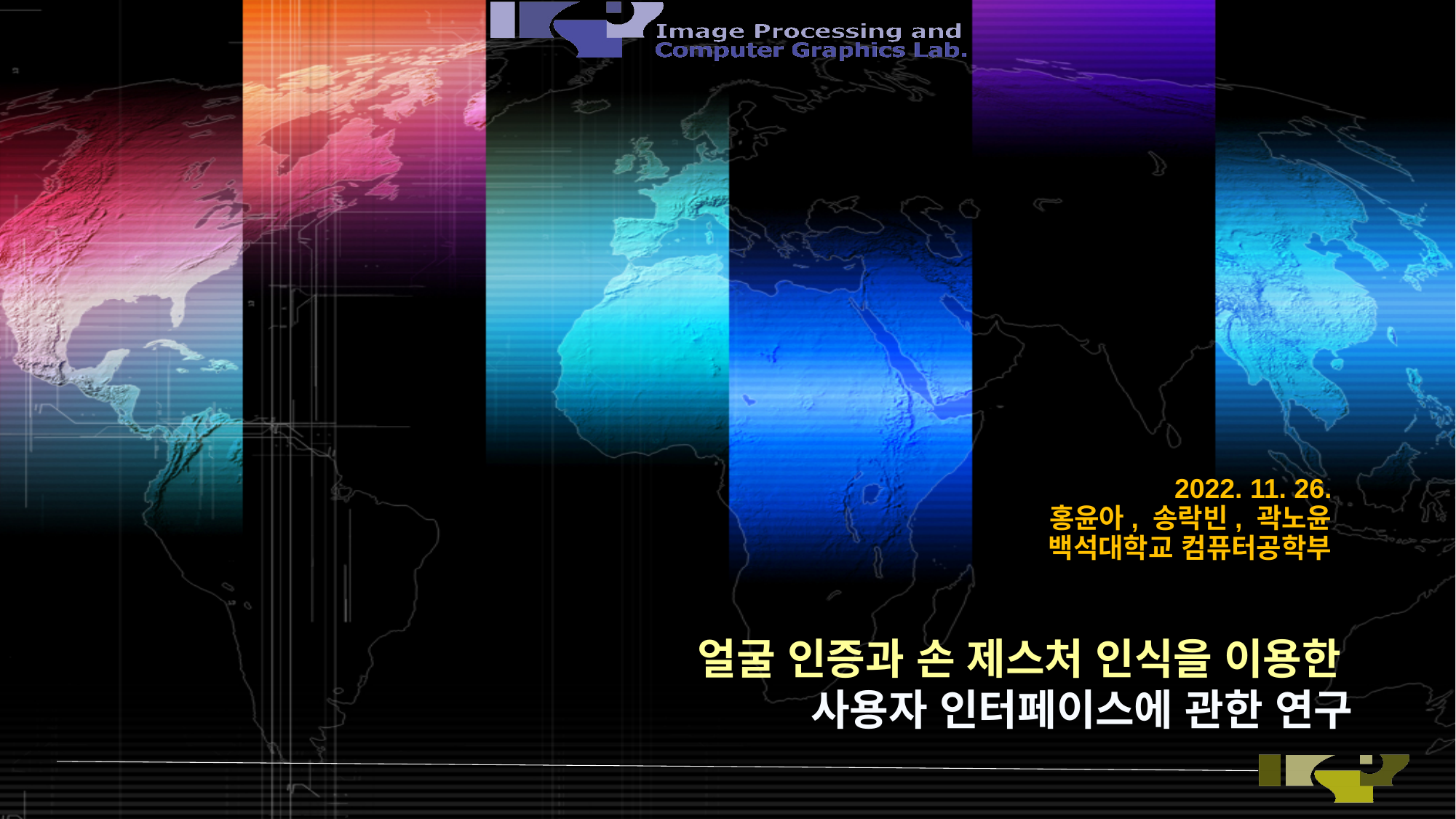

2022. 11. 26.
홍윤아, 송락빈, 곽노윤
백석대학교 컴퓨터공학부
# 얼굴 인증과 손 제스처 인식을 이용한 사용자 인터페이스에 관한 연구